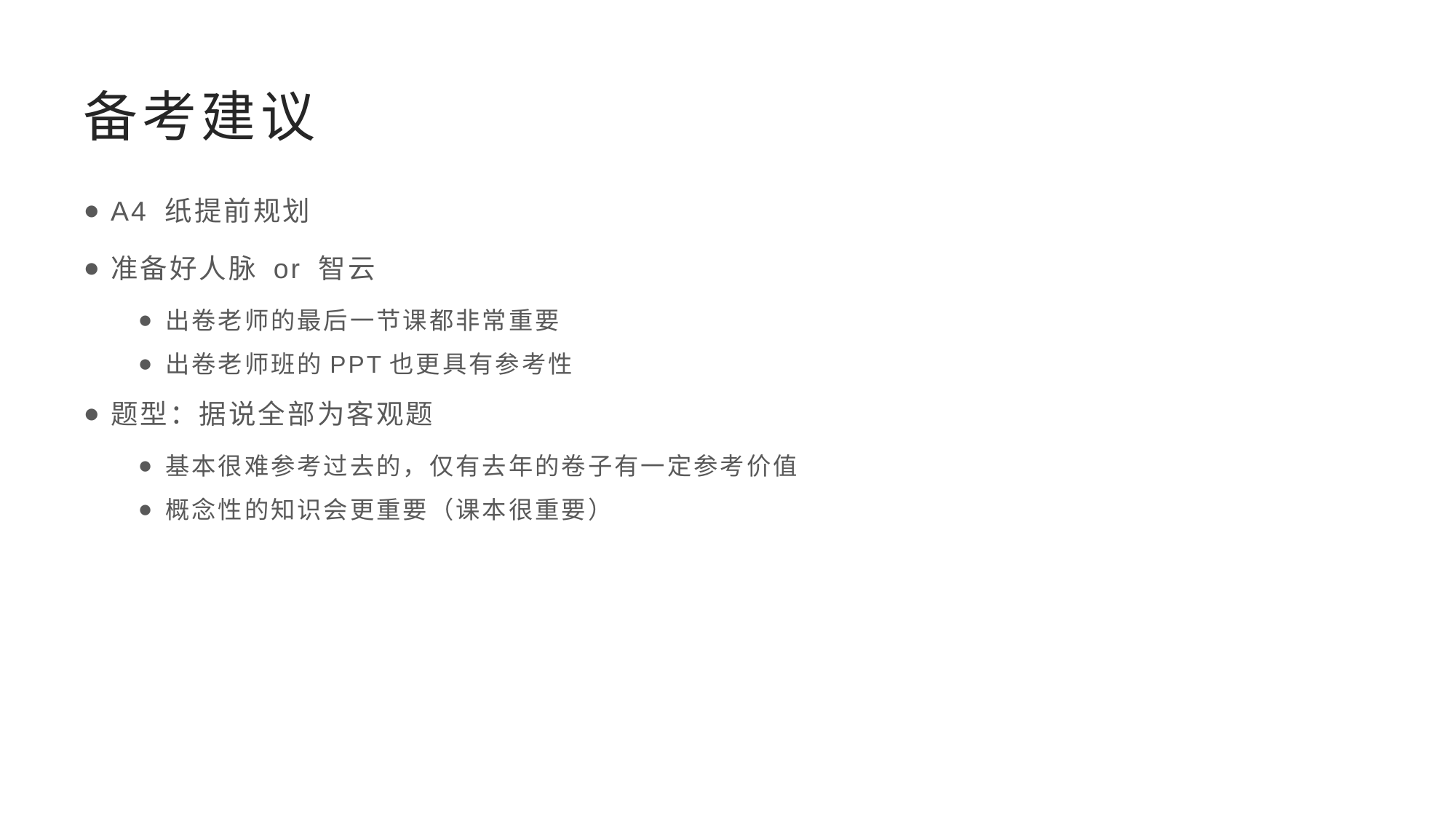

# 备考建议
A4 纸提前规划
准备好人脉 or 智云
出卷老师的最后一节课都非常重要
出卷老师班的PPT也更具有参考性
题型：据说全部为客观题
基本很难参考过去的，仅有去年的卷子有一定参考价值
概念性的知识会更重要（课本很重要）